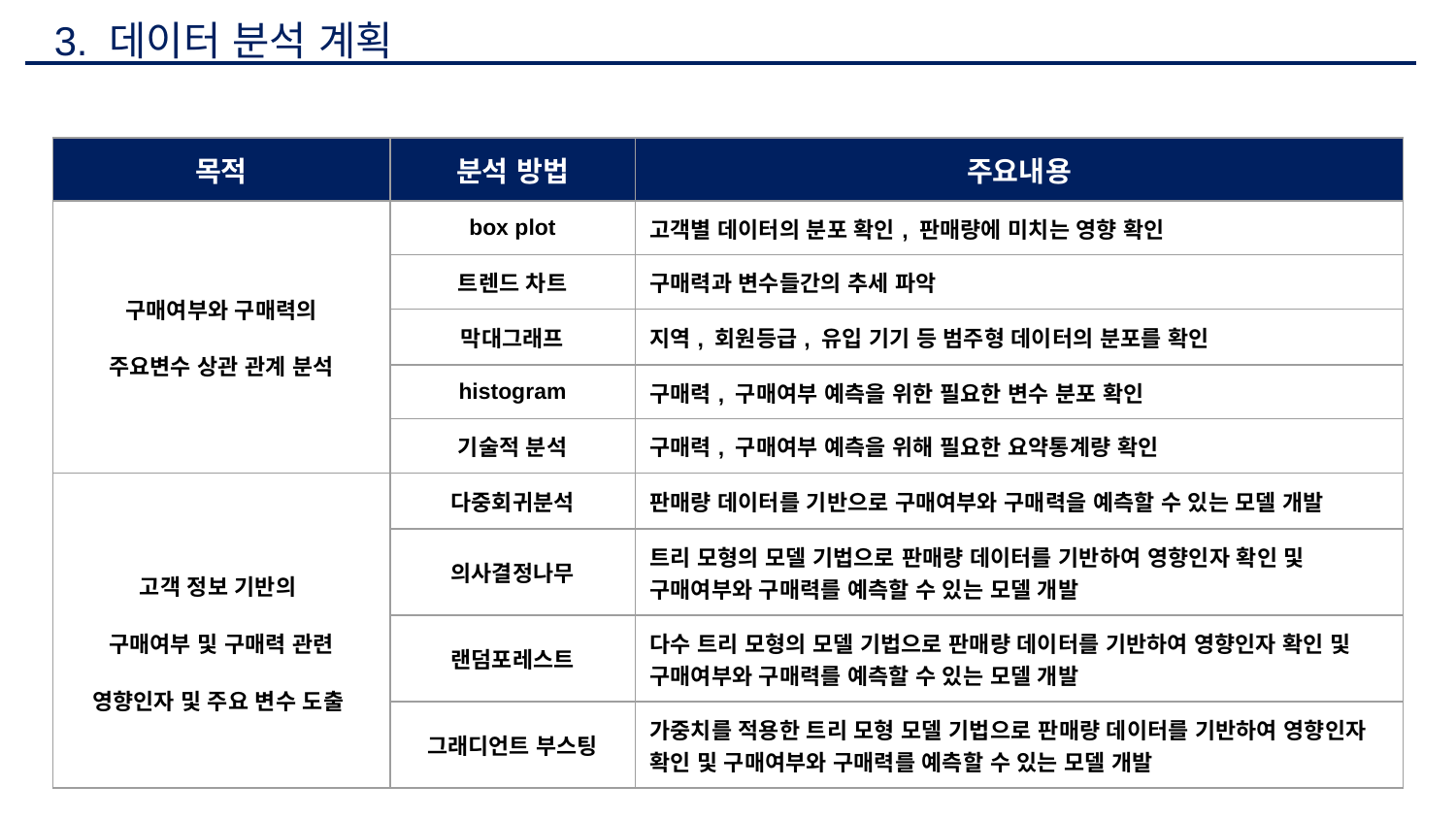

3. 데이터 분석 계획
| 목적 | 분석 방법 | 주요내용 |
| --- | --- | --- |
| 구매여부와 구매력의 주요변수 상관 관계 분석 | box plot | 고객별 데이터의 분포 확인, 판매량에 미치는 영향 확인 |
|  | 트렌드 차트 | 구매력과 변수들간의 추세 파악 |
|  | 막대그래프 | 지역, 회원등급, 유입 기기 등 범주형 데이터의 분포를 확인 |
|  | histogram | 구매력, 구매여부 예측을 위한 필요한 변수 분포 확인 |
|  | 기술적 분석 | 구매력, 구매여부 예측을 위해 필요한 요약통계량 확인 |
| 고객 정보 기반의 구매여부 및 구매력 관련 영향인자 및 주요 변수 도출 | 다중회귀분석 | 판매량 데이터를 기반으로 구매여부와 구매력을 예측할 수 있는 모델 개발 |
|  | 의사결정나무 | 트리 모형의 모델 기법으로 판매량 데이터를 기반하여 영향인자 확인 및 구매여부와 구매력를 예측할 수 있는 모델 개발 |
|  | 랜덤포레스트 | 다수 트리 모형의 모델 기법으로 판매량 데이터를 기반하여 영향인자 확인 및 구매여부와 구매력를 예측할 수 있는 모델 개발 |
|  | 그래디언트 부스팅 | 가중치를 적용한 트리 모형 모델 기법으로 판매량 데이터를 기반하여 영향인자 확인 및 구매여부와 구매력를 예측할 수 있는 모델 개발 |